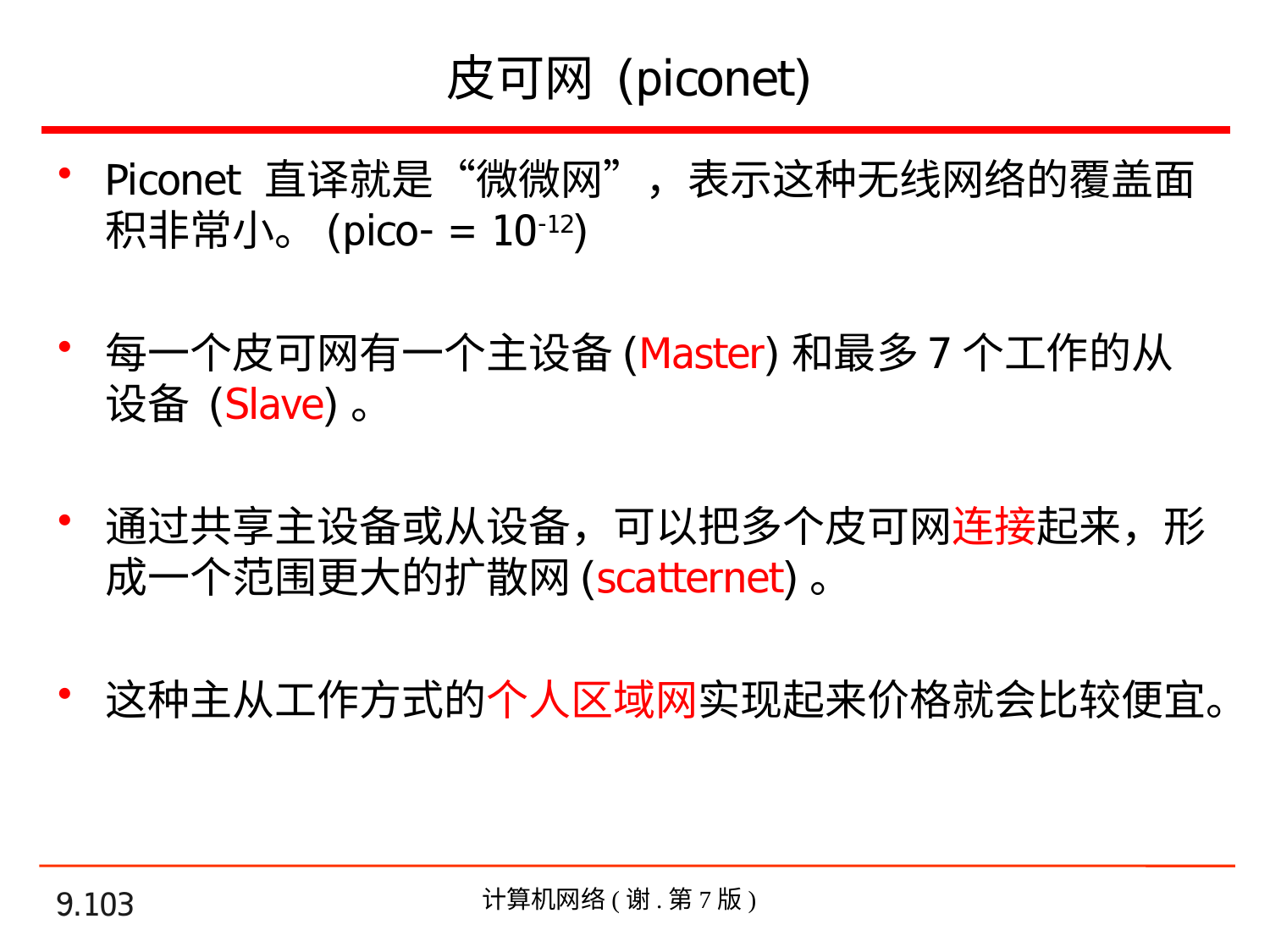

# 皮可网 (piconet)
Piconet 直译就是“微微网”，表示这种无线网络的覆盖面积非常小。(pico- = 10-12)

每一个皮可网有一个主设备(Master)和最多7个工作的从设备 (Slave)。

通过共享主设备或从设备，可以把多个皮可网连接起来，形成一个范围更大的扩散网(scatternet)。

这种主从工作方式的个人区域网实现起来价格就会比较便宜。